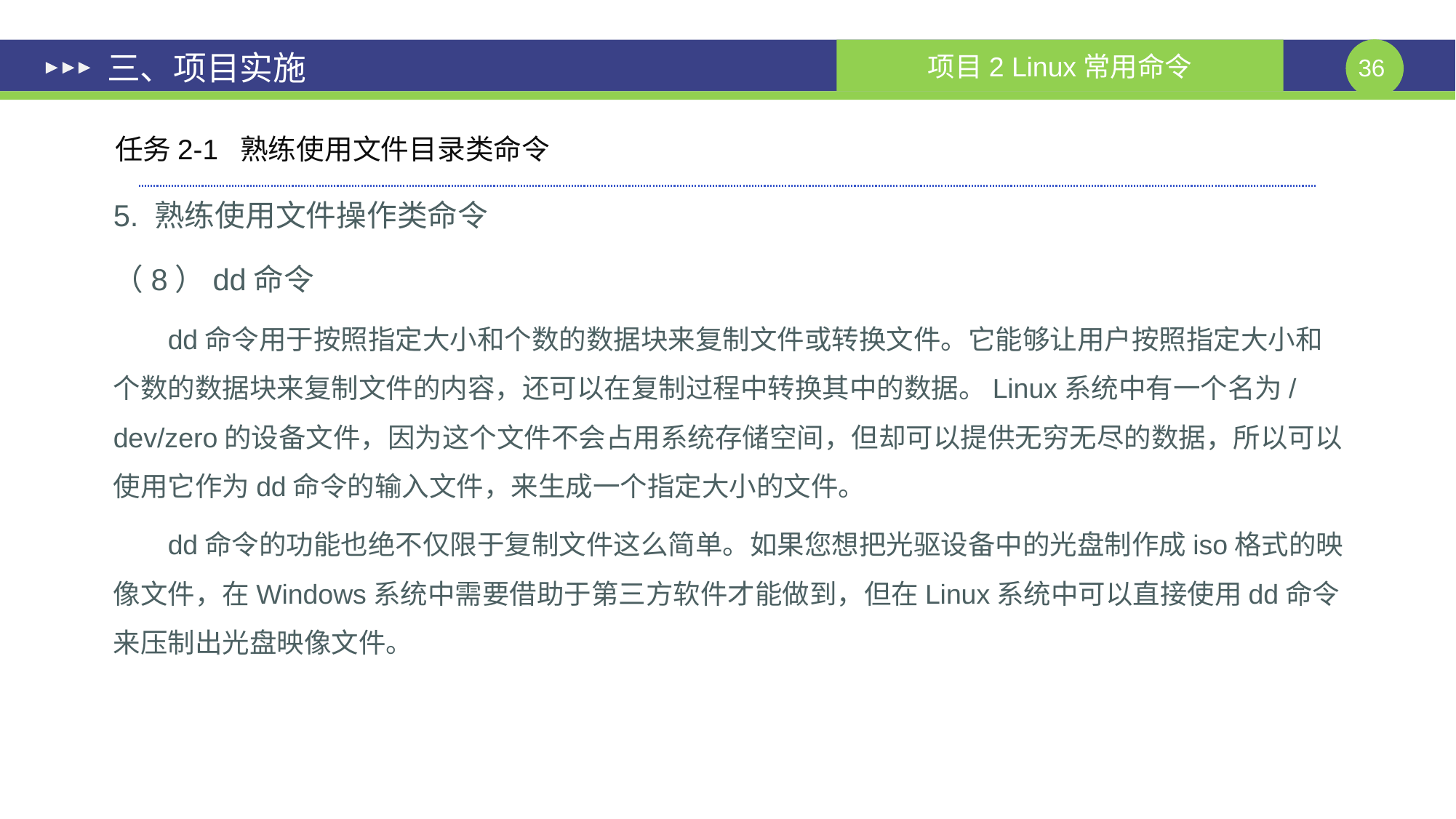

# 三、项目实施
任务2-1  熟练使用文件目录类命令
5. 熟练使用文件操作类命令
（8）dd命令
dd命令用于按照指定大小和个数的数据块来复制文件或转换文件。它能够让用户按照指定大小和个数的数据块来复制文件的内容，还可以在复制过程中转换其中的数据。Linux系统中有一个名为/dev/zero的设备文件，因为这个文件不会占用系统存储空间，但却可以提供无穷无尽的数据，所以可以使用它作为dd命令的输入文件，来生成一个指定大小的文件。
dd命令的功能也绝不仅限于复制文件这么简单。如果您想把光驱设备中的光盘制作成iso格式的映像文件，在Windows系统中需要借助于第三方软件才能做到，但在Linux系统中可以直接使用dd命令来压制出光盘映像文件。